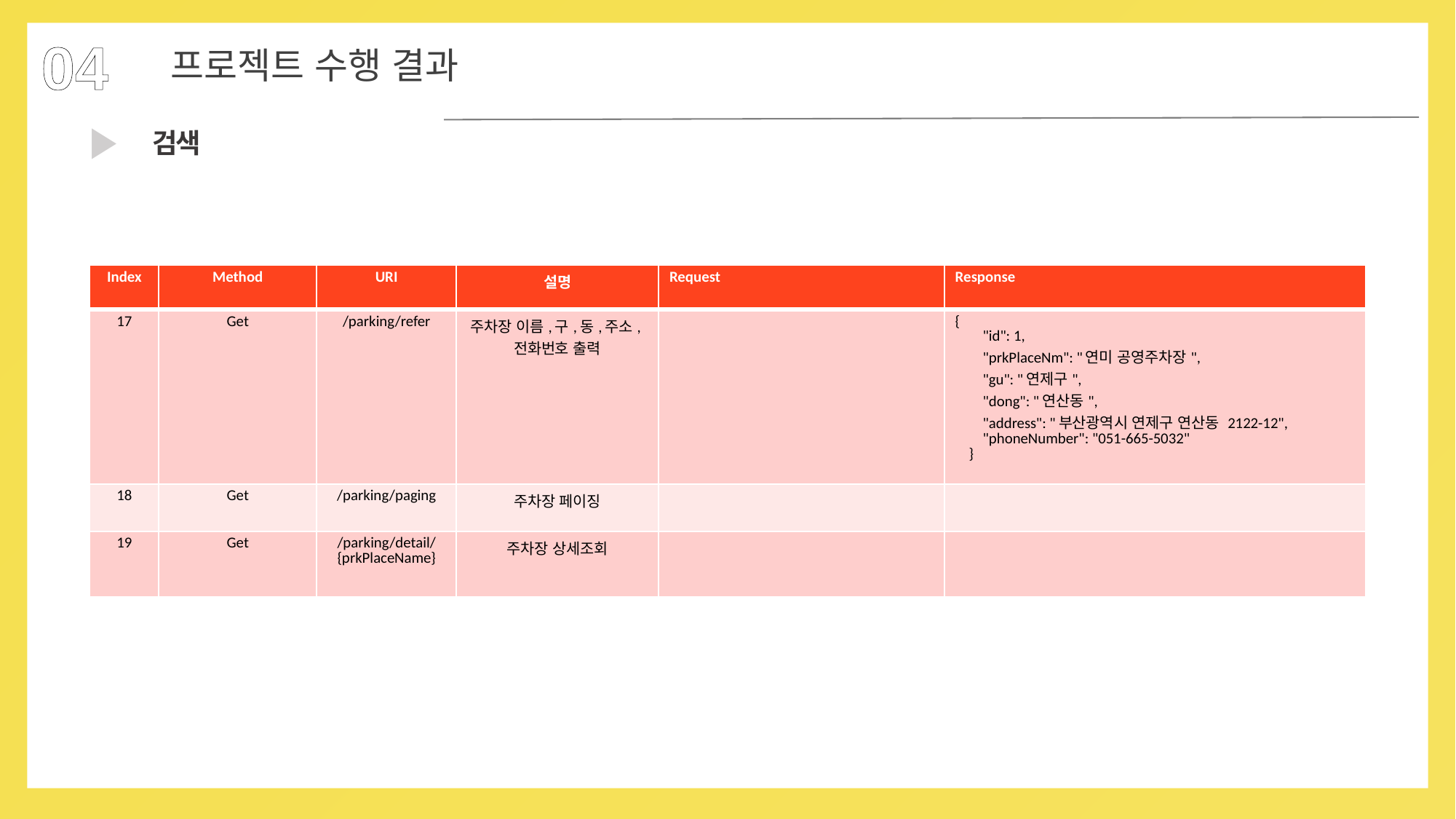

04
프로젝트 수행 결과
▶
검색
| Index | Method | URI | 설명 | Request | Response |
| --- | --- | --- | --- | --- | --- |
| 17 | Get | /parking/refer | 주차장 이름,구,동,주소,전화번호 출력 |  | {         "id": 1,         "prkPlaceNm": "연미 공영주차장",         "gu": "연제구",         "dong": "연산동",         "address": "부산광역시 연제구 연산동 2122-12",         "phoneNumber": "051-665-5032"     } |
| 18 | Get | /parking/paging | 주차장 페이징 |  |  |
| 19 | Get | /parking/detail/{prkPlaceName} | 주차장 상세조회 |  |  |